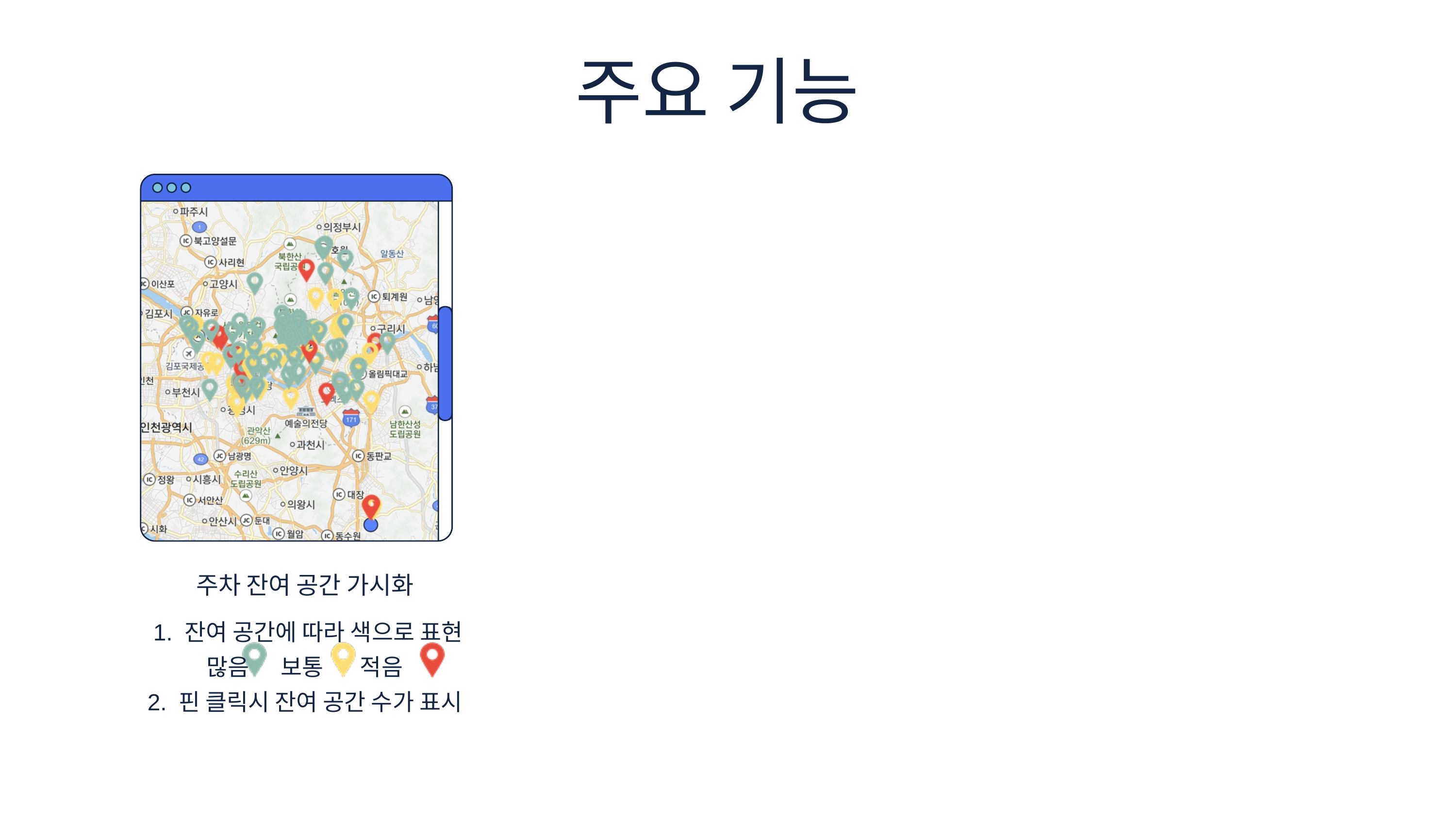

주요 기능

주차 잔여 공간 가시화
 1. 잔여 공간에 따라 색으로 표현​
많음      보통       적음​
2. 핀 클릭시 잔여 공간 수가 표시